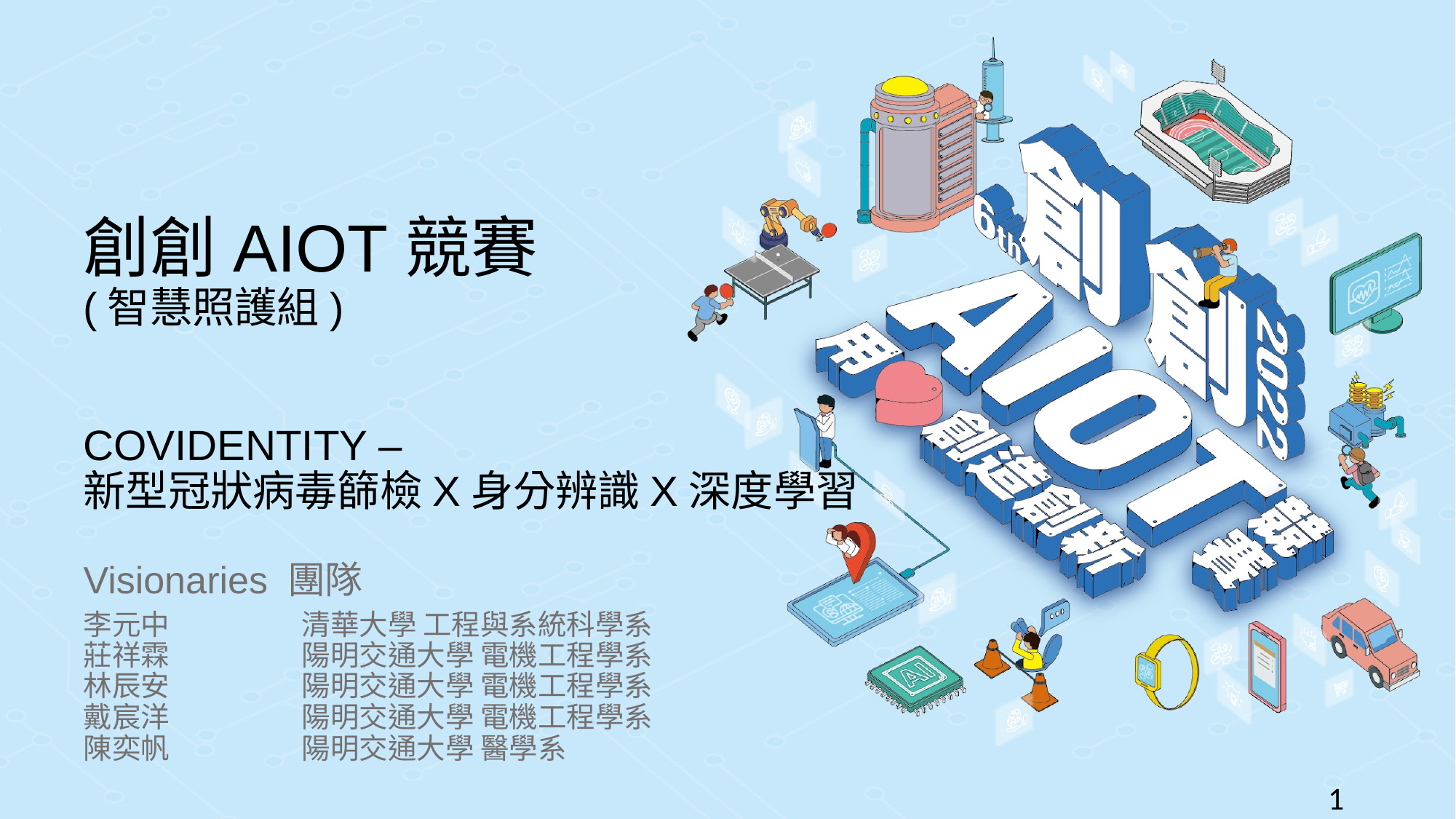

# 創創AIOT競賽 (智慧照護組) COVIDENTITY – 新型冠狀病毒篩檢X身分辨識X深度學習
Visionaries 團隊
李元中		清華大學 工程與系統科學系
莊祥霖 		陽明交通大學 電機工程學系
林辰安		陽明交通大學 電機工程學系
戴宸洋		陽明交通大學 電機工程學系
陳奕帆		陽明交通大學 醫學系
1